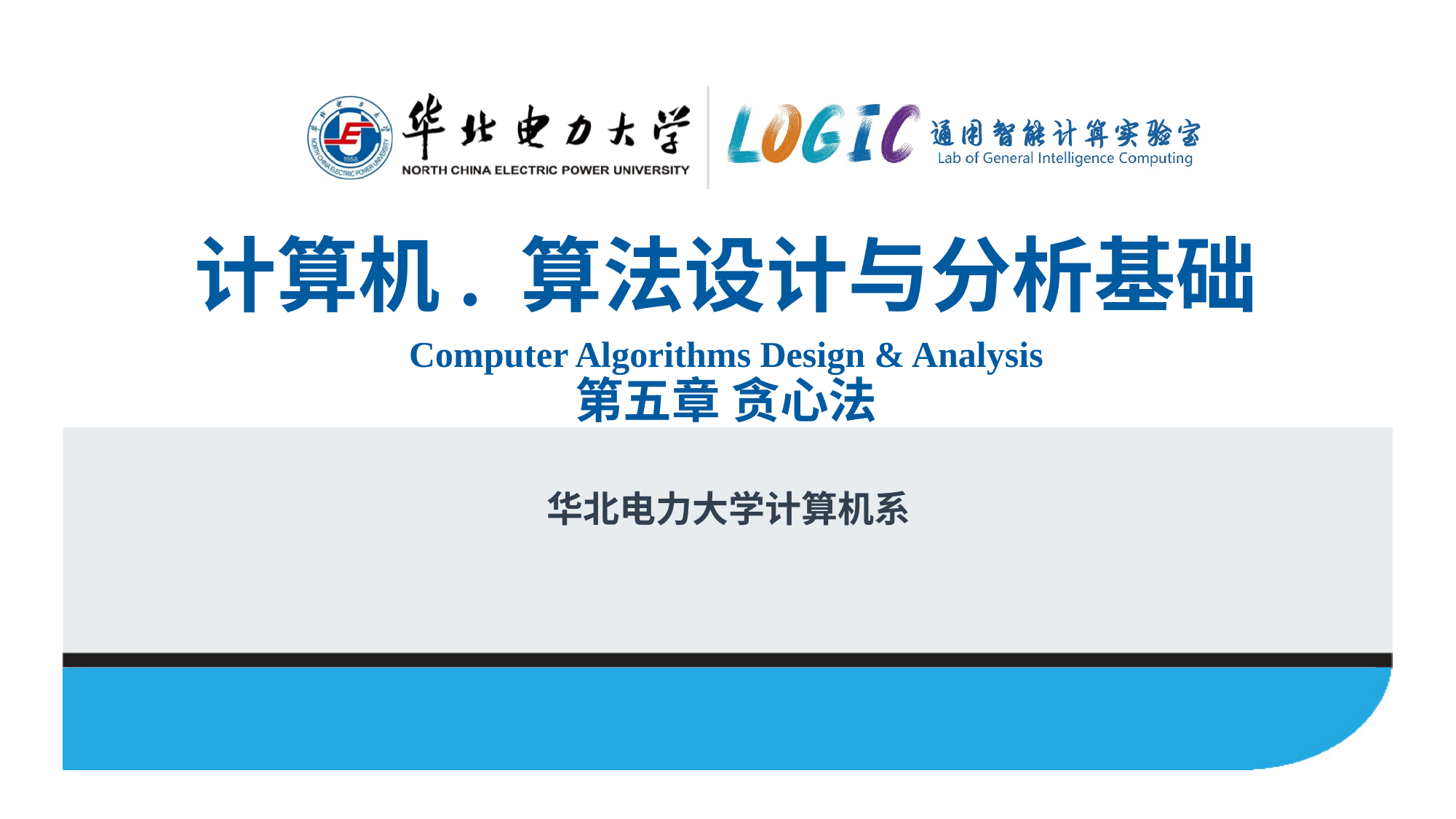

# 计算机. 算法设计与分析基础 Computer Algorithms Design & Analysis 第五章 贪心法

华北电力大学计算机系